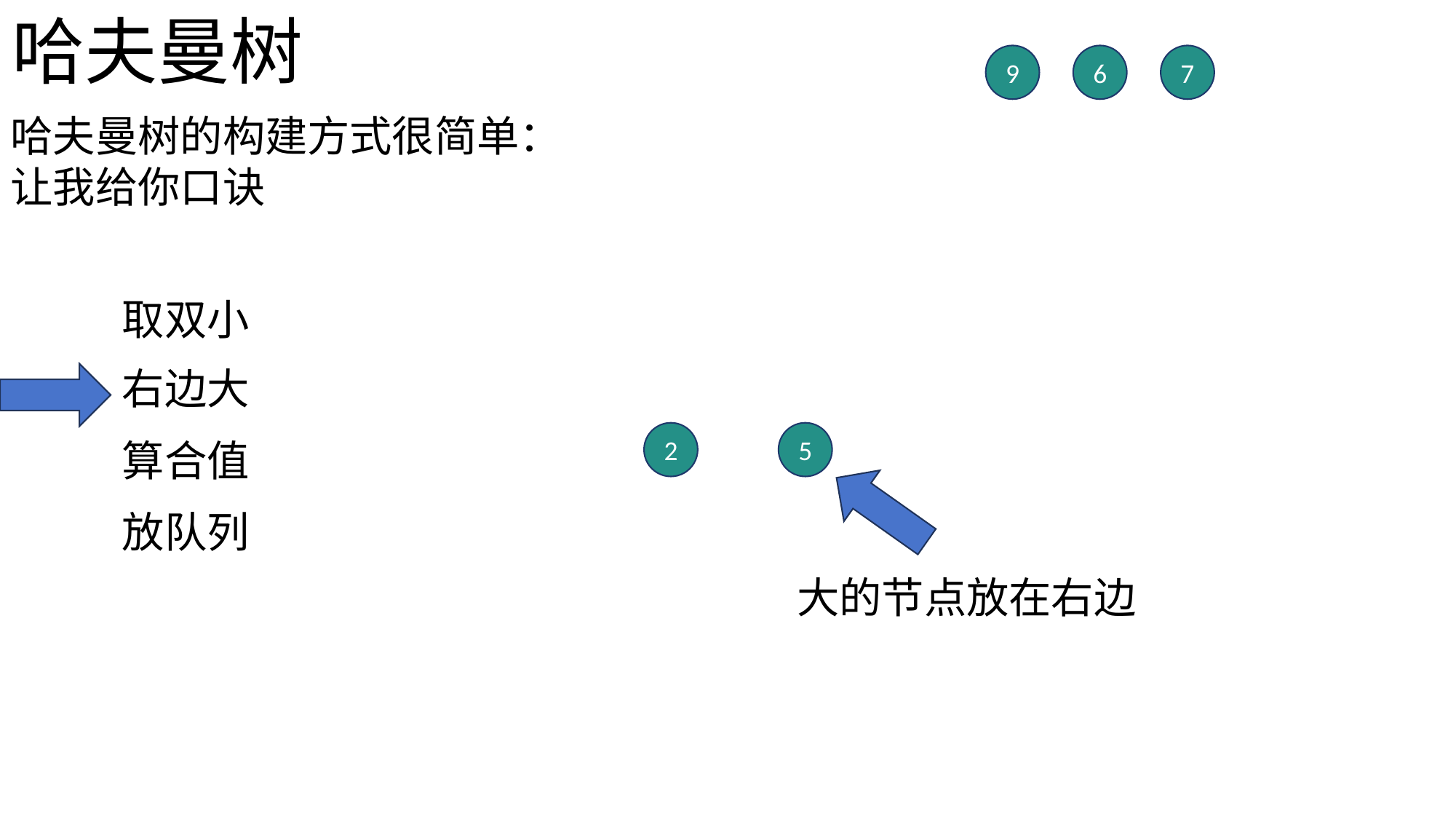

哈夫曼树
9
6
7
哈夫曼树的构建方式很简单：让我给你口诀
取双小
右边大

2
5
算合值

放队列
大的节点放在右边